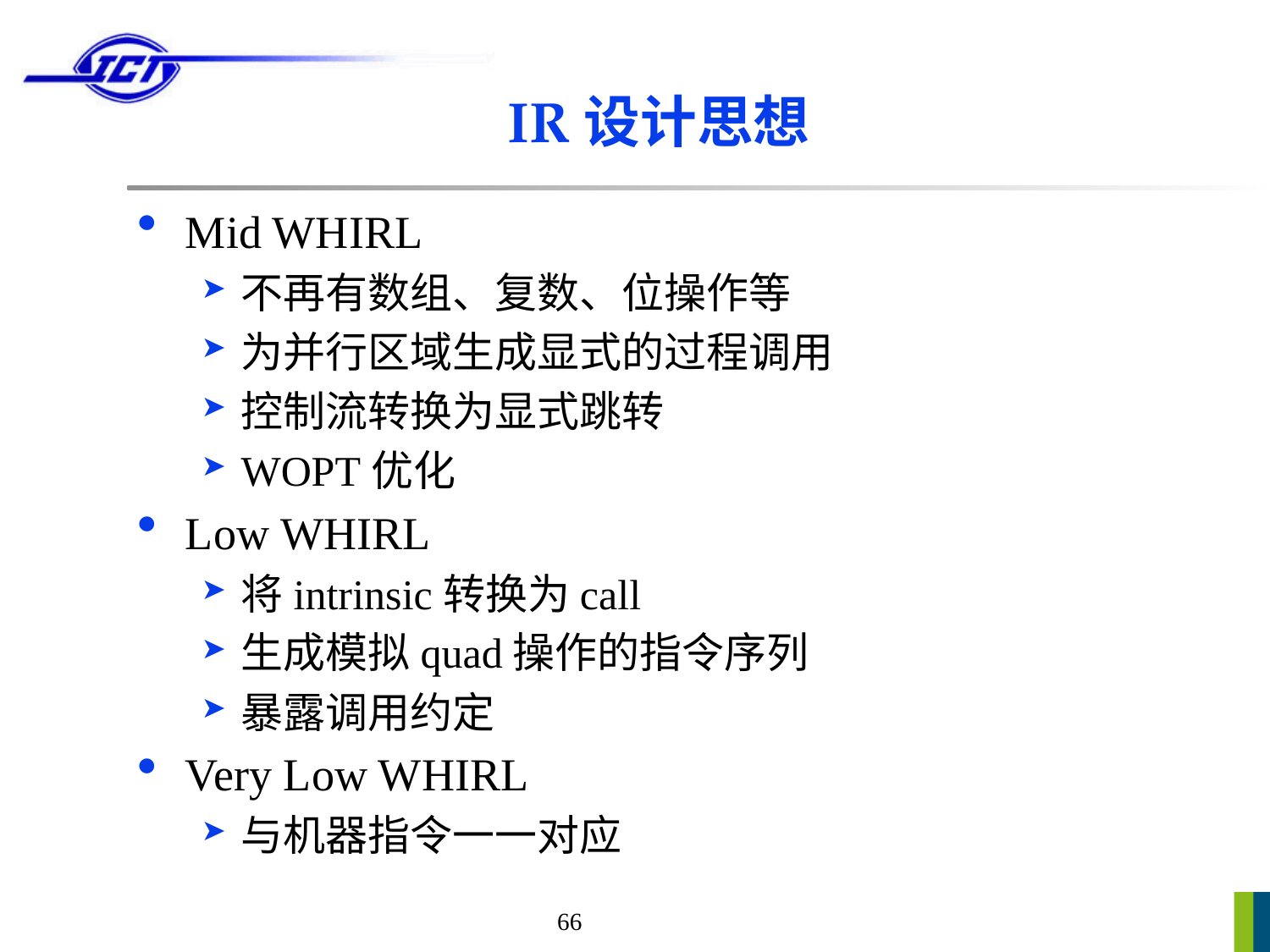

# IR设计思想
Mid WHIRL
不再有数组、复数、位操作等
为并行区域生成显式的过程调用
控制流转换为显式跳转
WOPT优化
Low WHIRL
将intrinsic转换为call
生成模拟quad操作的指令序列
暴露调用约定
Very Low WHIRL
与机器指令一一对应